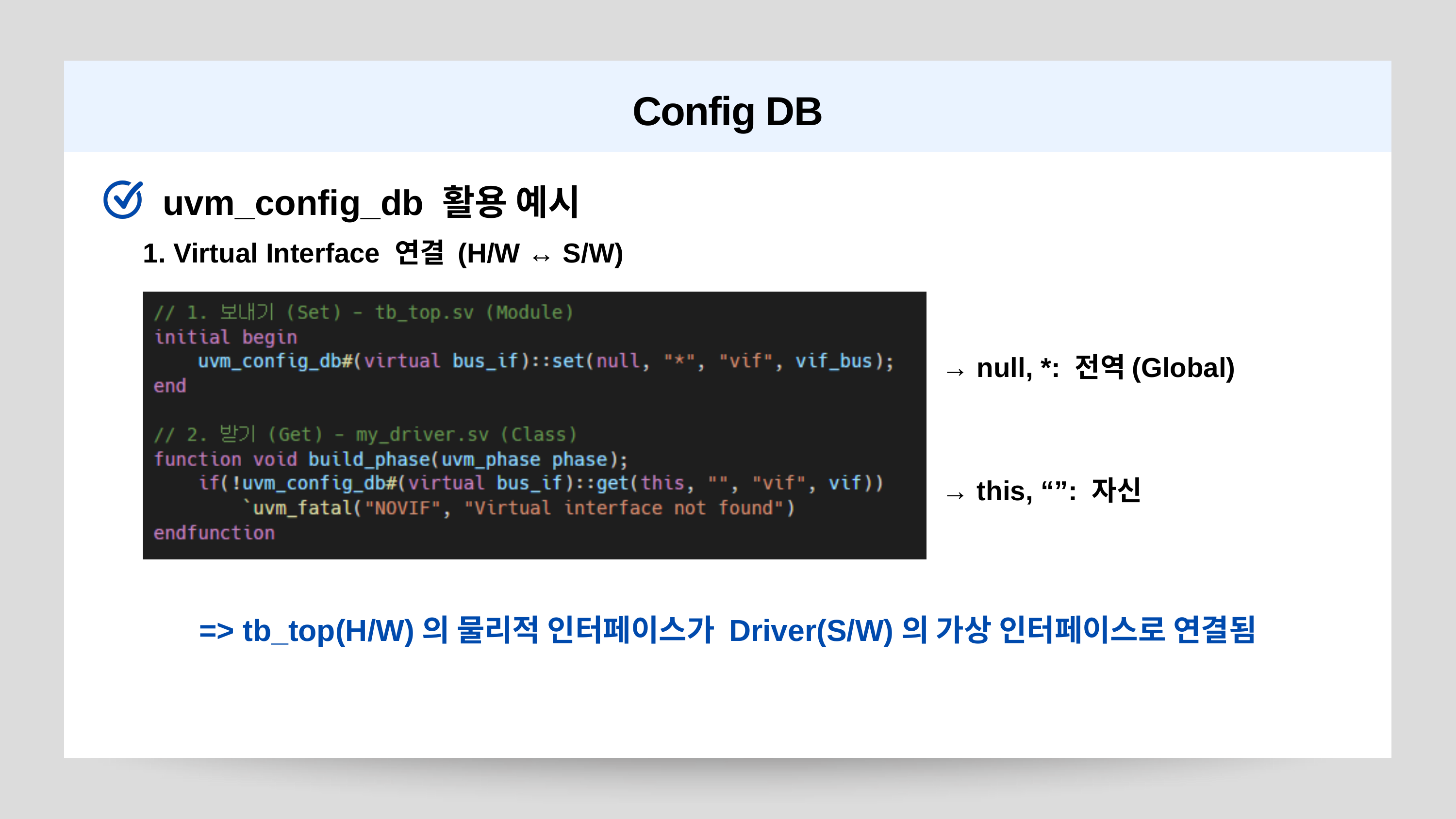

Config DB
uvm_config_db 활용 예시

1. Virtual Interface 연결 (H/W ↔ S/W)

→ null, *: 전역(Global)
→ this, “”: 자신
=> tb_top(H/W)의 물리적 인터페이스가 Driver(S/W)의 가상 인터페이스로 연결됨